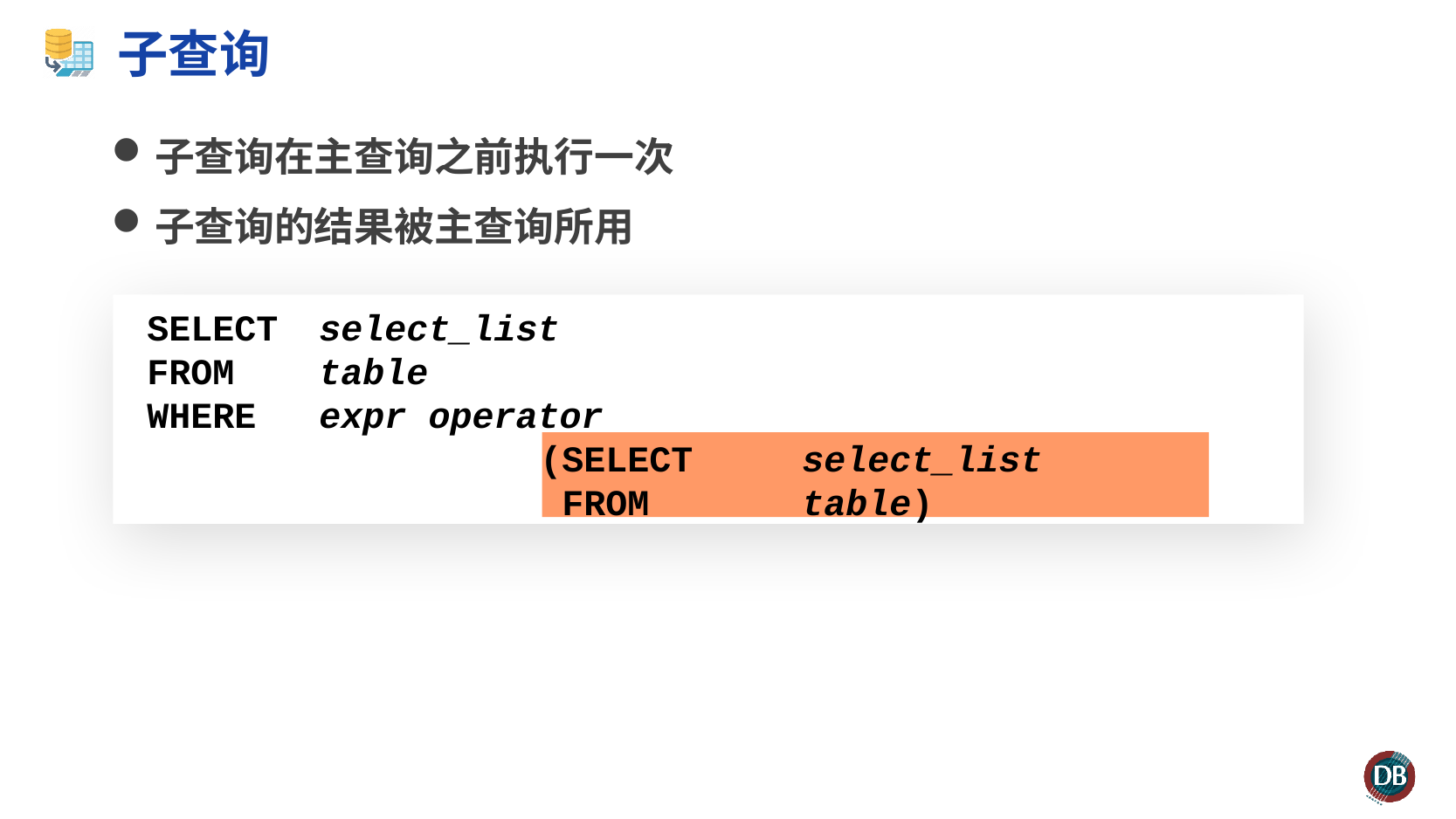

# 子查询
子查询在主查询之前执行一次
子查询的结果被主查询所用

SELECT	select_list
FROM	table
WHERE	expr operator
		 	(SELECT	select_list
		       FROM		table)